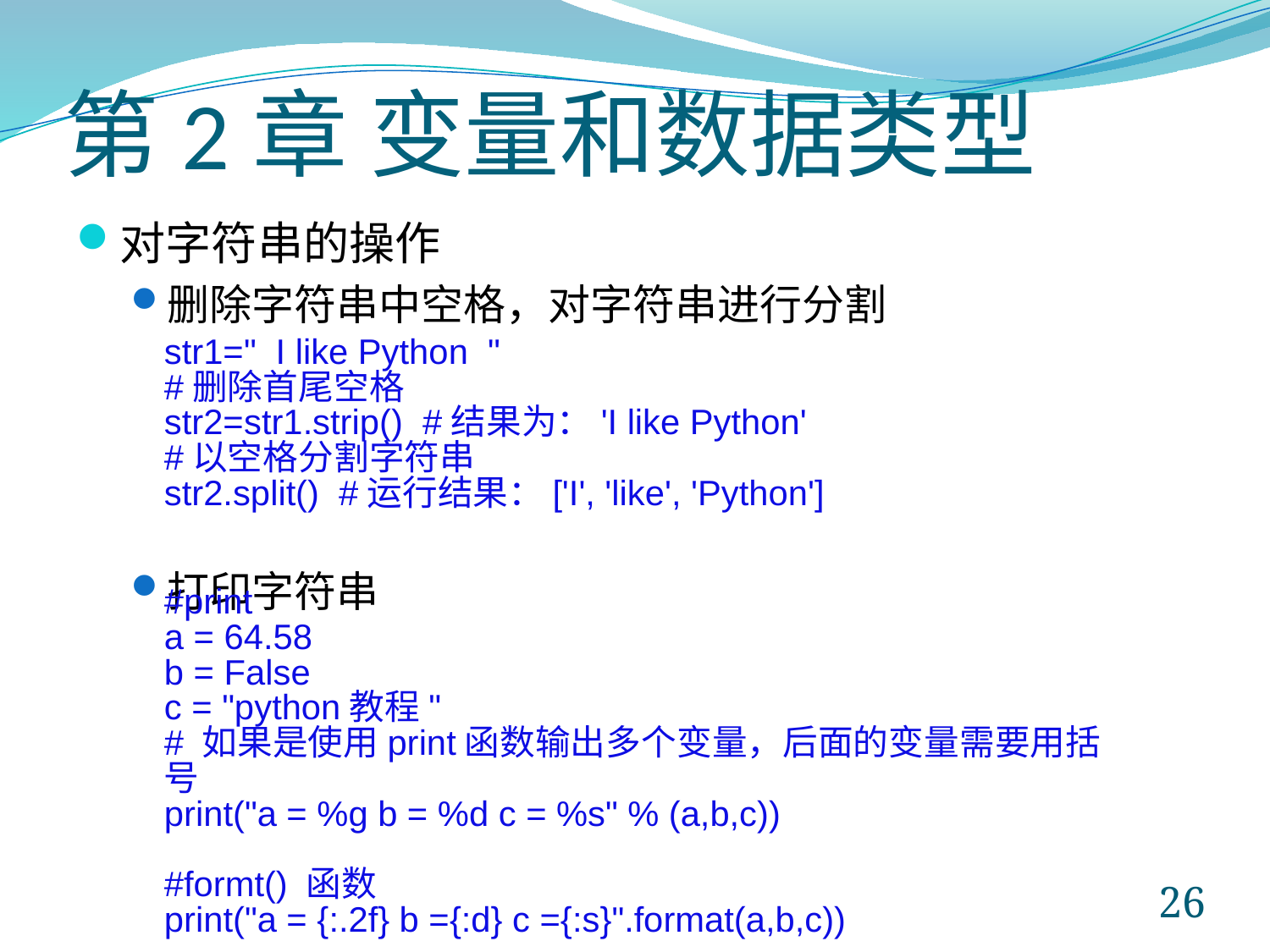

# 第2章 变量和数据类型
对字符串的操作
删除字符串中空格，对字符串进行分割

打印字符串

str1="  I like Python  "
#删除首尾空格
str2=str1.strip()  #结果为：'I like Python'
#以空格分割字符串
str2.split()  #运行结果：['I', 'like', 'Python']
#print
a = 64.58
b = False
c = "python教程"
# 如果是使用print函数输出多个变量，后面的变量需要用括号
print("a = %g b = %d c = %s" % (a,b,c))

#formt() 函数
print("a = {:.2f} b ={:d} c ={:s}".format(a,b,c))
26